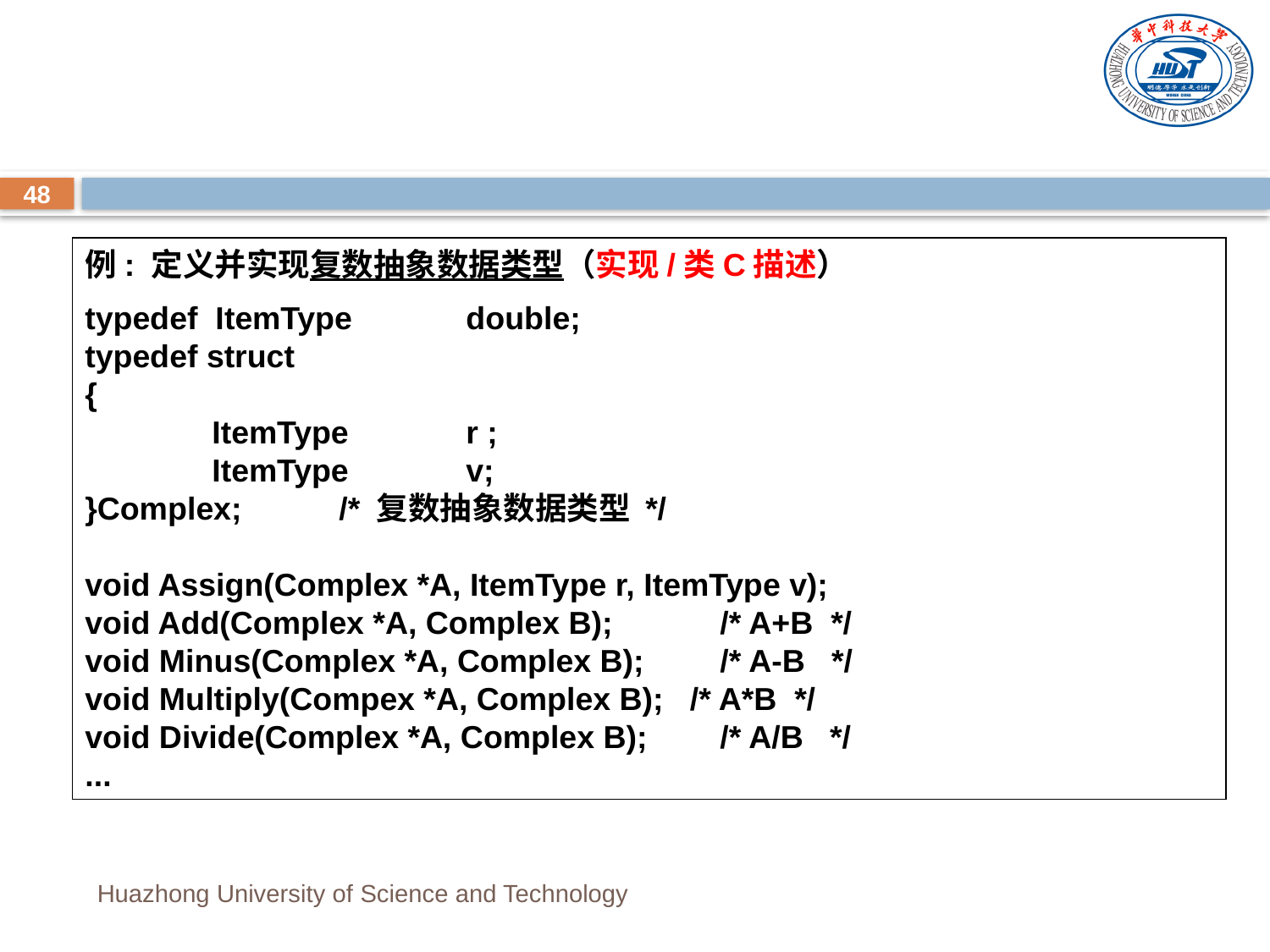

#
48
例: 定义并实现复数抽象数据类型（实现/类C描述）
typedef  ItemType	double;
typedef struct
{
	ItemType	r ;
	ItemType	v;
}Complex;	/* 复数抽象数据类型 */

void Assign(Complex *A, ItemType r, ItemType v);
void Add(Complex *A, Complex B);	/* A+B  */
void Minus(Complex *A, Complex B);	/* A-B   */
void Multiply(Compex *A, Complex B);   /* A*B  */
void Divide(Complex *A, Complex B);	/* A/B   */
...
Huazhong University of Science and Technology